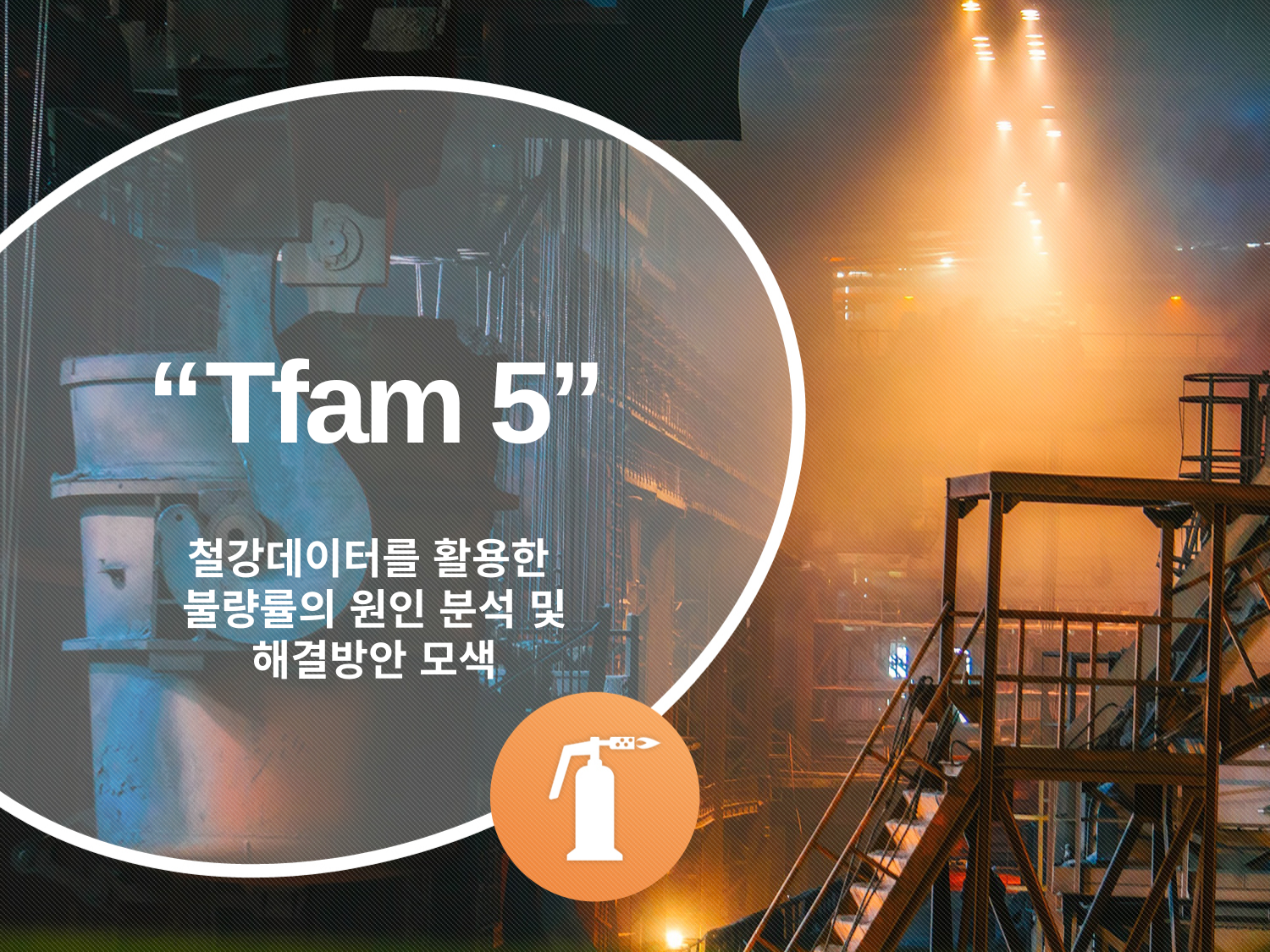

# “Tfam 5”
철강데이터를 활용한
불량률의 원인 분석 및 해결방안 모색